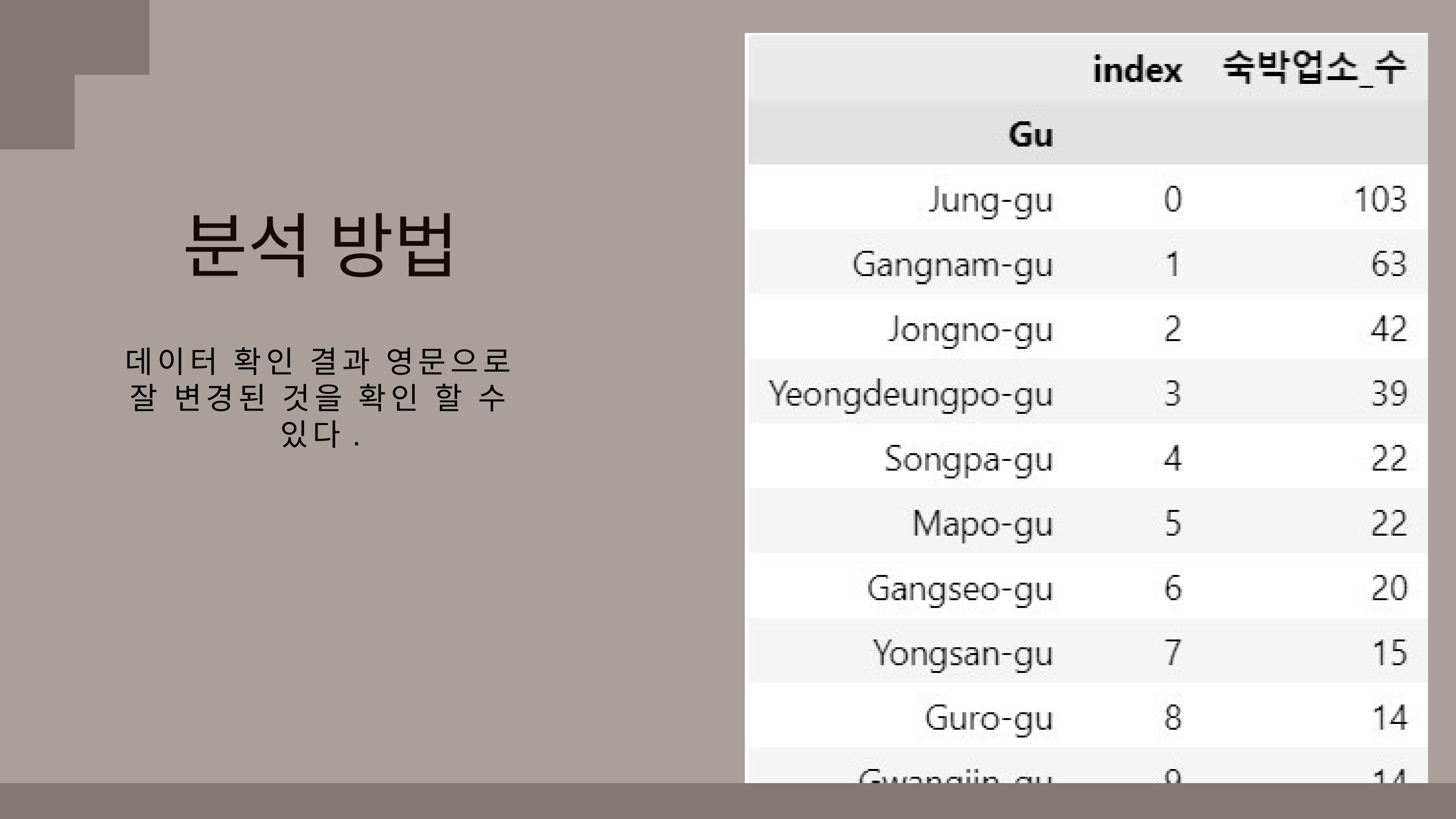

분석 방법
데이터 확인 결과 영문으로 잘 변경된 것을 확인 할 수 있다.